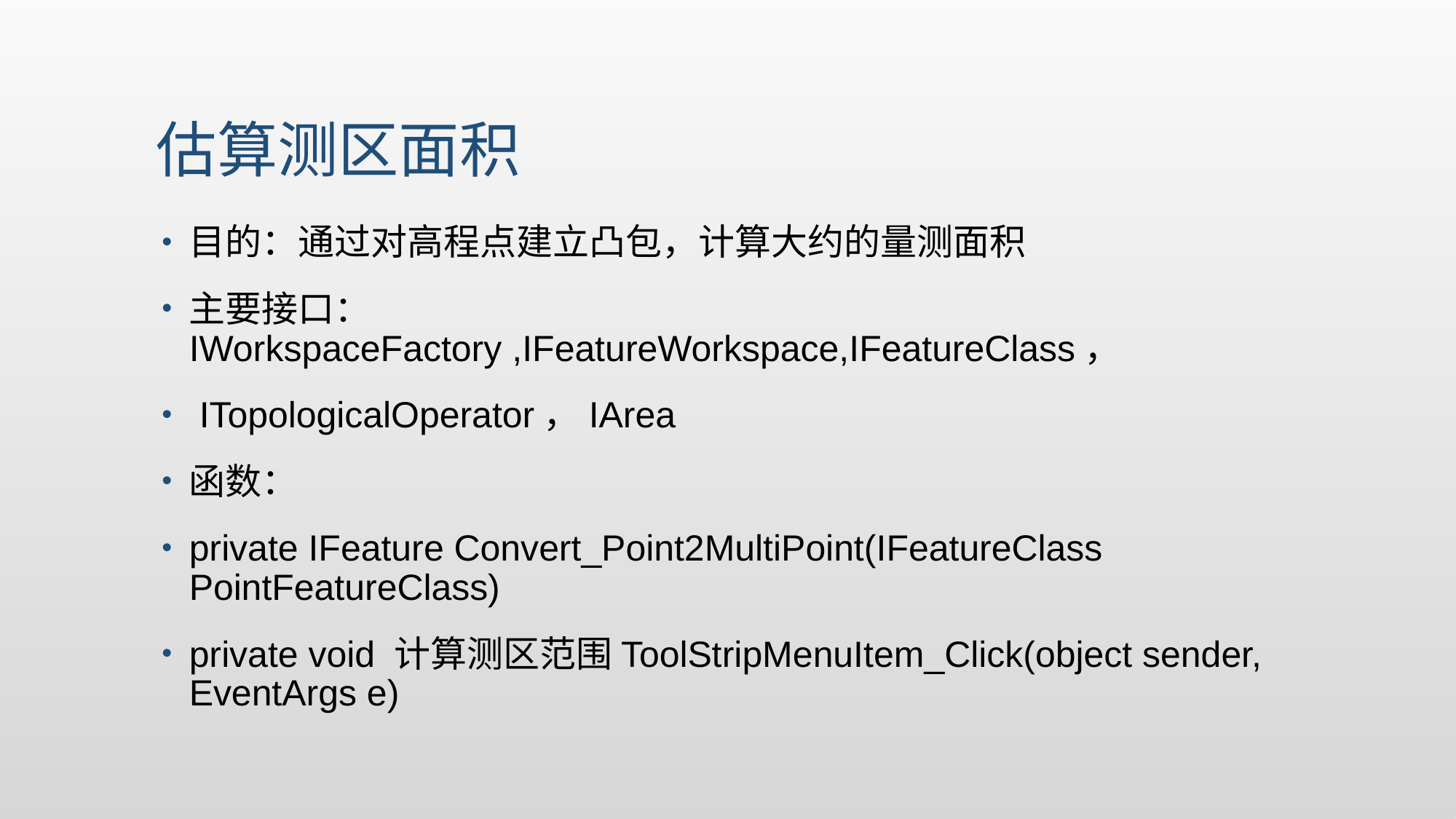

# 估算测区面积
目的：通过对高程点建立凸包，计算大约的量测面积
主要接口： IWorkspaceFactory ,IFeatureWorkspace,IFeatureClass，
 ITopologicalOperator，IArea
函数：
private IFeature Convert_Point2MultiPoint(IFeatureClass PointFeatureClass)
private void 计算测区范围ToolStripMenuItem_Click(object sender, EventArgs e)